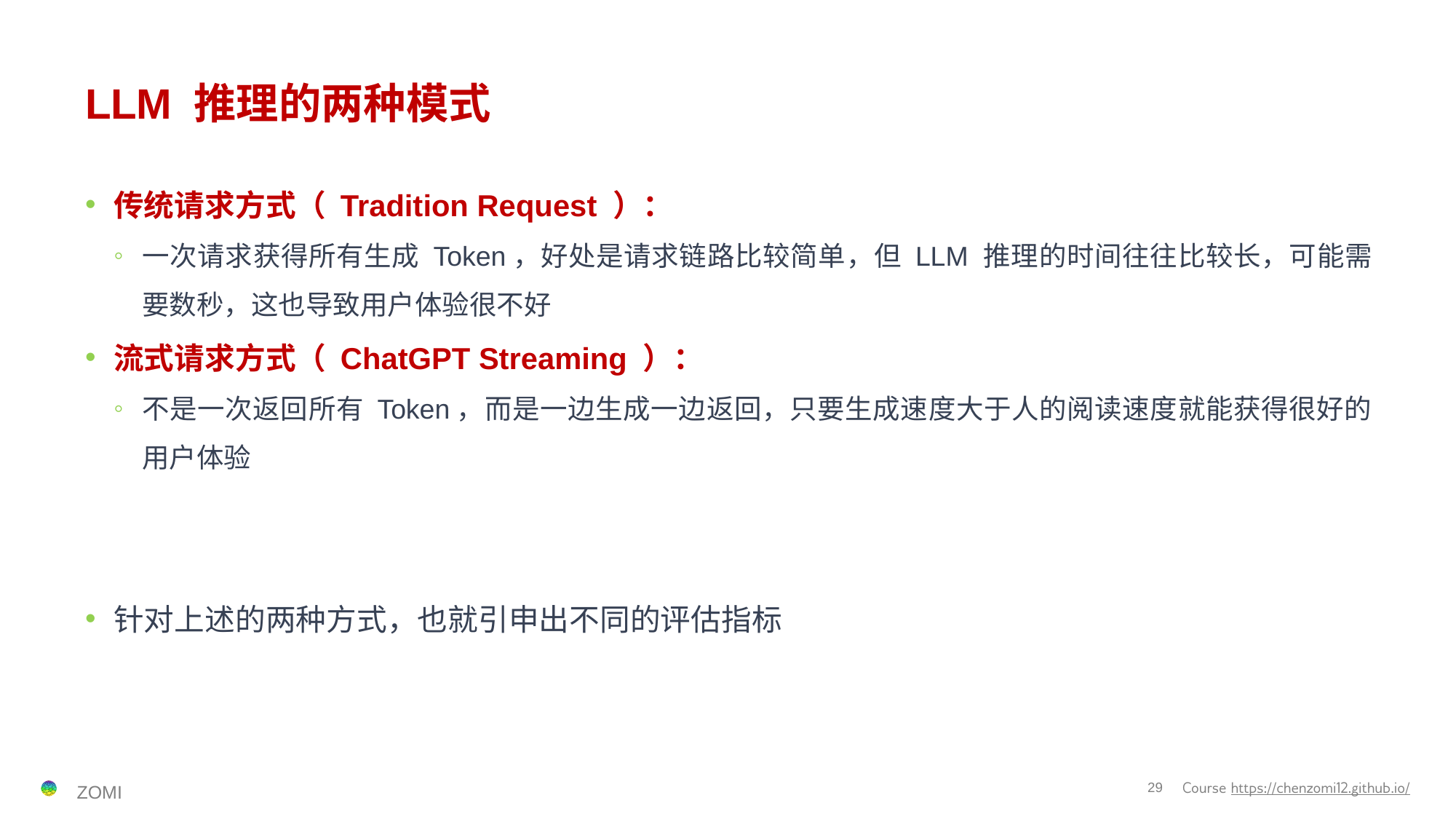

# LLM 推理的两种模式
传统请求方式（ Tradition Request ）：
一次请求获得所有生成 Token，好处是请求链路比较简单，但 LLM 推理的时间往往比较长，可能需要数秒，这也导致用户体验很不好
流式请求方式（ ChatGPT Streaming ）：
不是一次返回所有 Token，而是一边生成一边返回，只要生成速度大于人的阅读速度就能获得很好的用户体验

针对上述的两种方式，也就引申出不同的评估指标